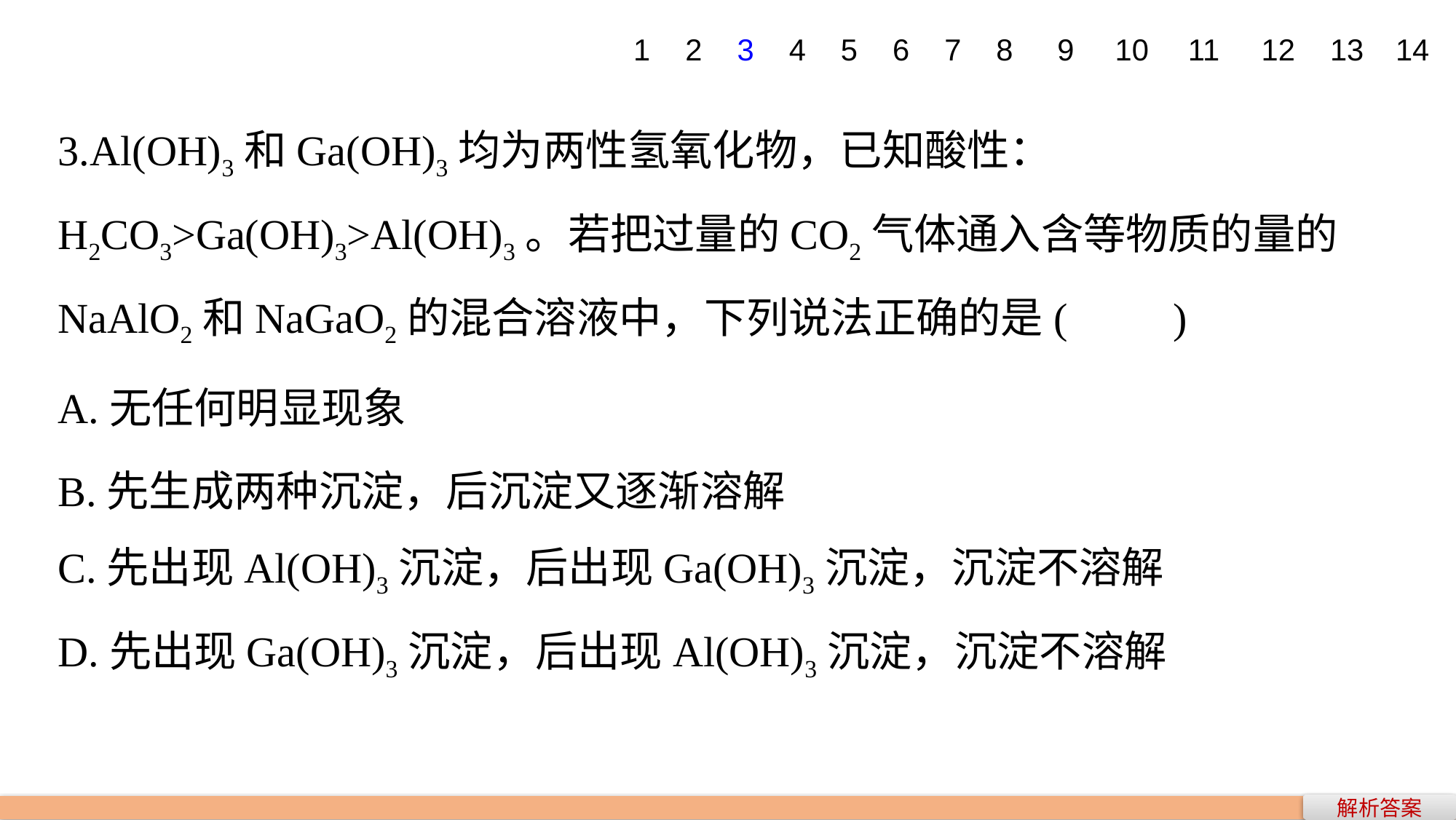

1
2
3
4
5
6
7
8
9
10
11
12
13
14
3.Al(OH)3和Ga(OH)3均为两性氢氧化物，已知酸性：H2CO3>Ga(OH)3>Al(OH)3。若把过量的CO2气体通入含等物质的量的NaAlO2和NaGaO2的混合溶液中，下列说法正确的是(　　)
A.无任何明显现象
B.先生成两种沉淀，后沉淀又逐渐溶解
C.先出现Al(OH)3沉淀，后出现Ga(OH)3沉淀，沉淀不溶解
D.先出现Ga(OH)3沉淀，后出现Al(OH)3沉淀，沉淀不溶解
解析答案